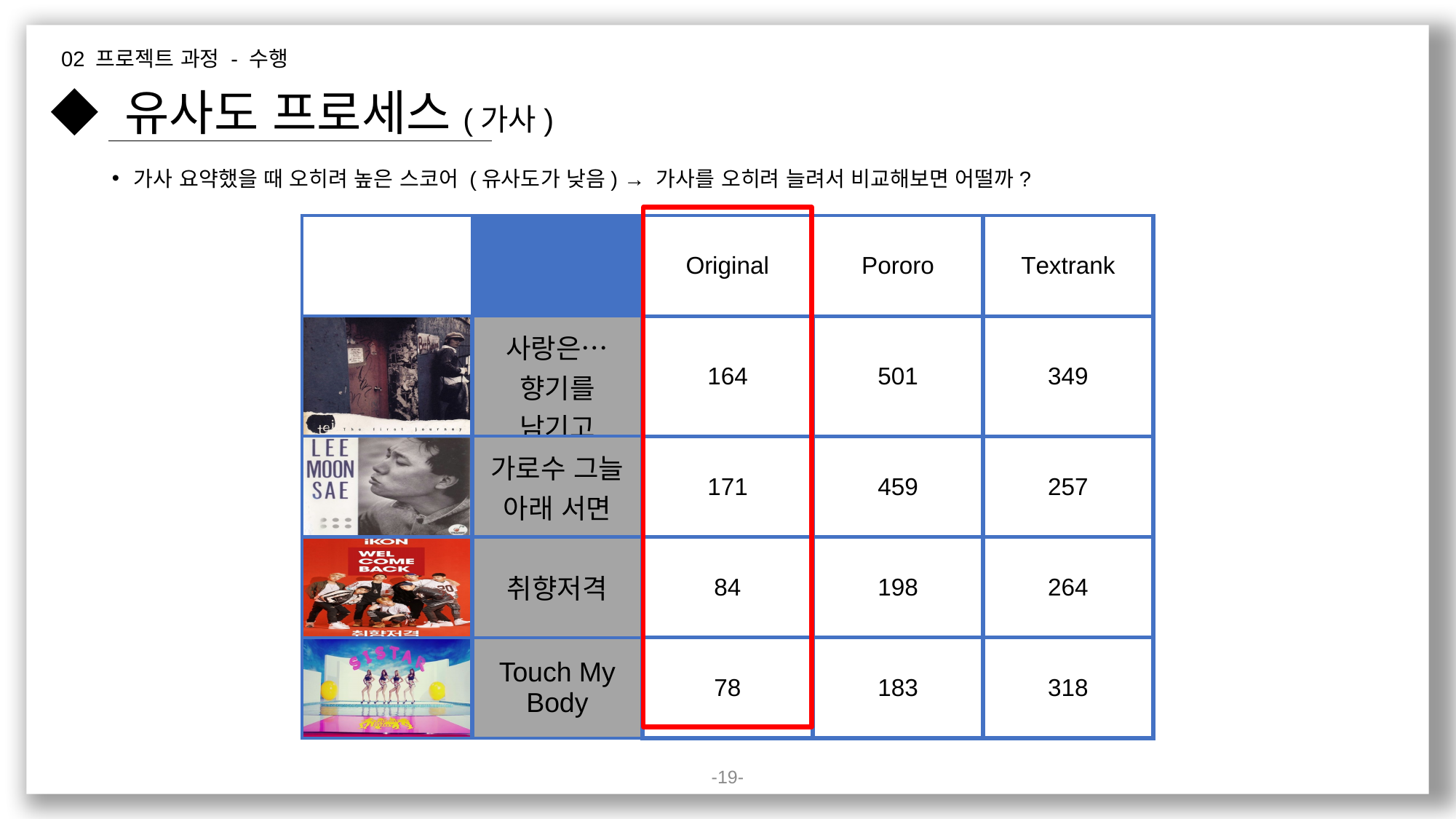

02 프로젝트 과정 - 수행
◆ 유사도 프로세스(가사)
가사 요약했을 때 오히려 높은 스코어 (유사도가 낮음) → 가사를 오히려 늘려서 비교해보면 어떨까?

|  |  | Original | Pororo | Textrank |
| --- | --- | --- | --- | --- |
|  | 사랑은… 향기를 남기고 | 164 | 501 | 349 |
|  | 가로수 그늘 아래 서면 | 171 | 459 | 257 |
|  | 취향저격 | 84 | 198 | 264 |
|  | Touch My Body | 78 | 183 | 318 |
19